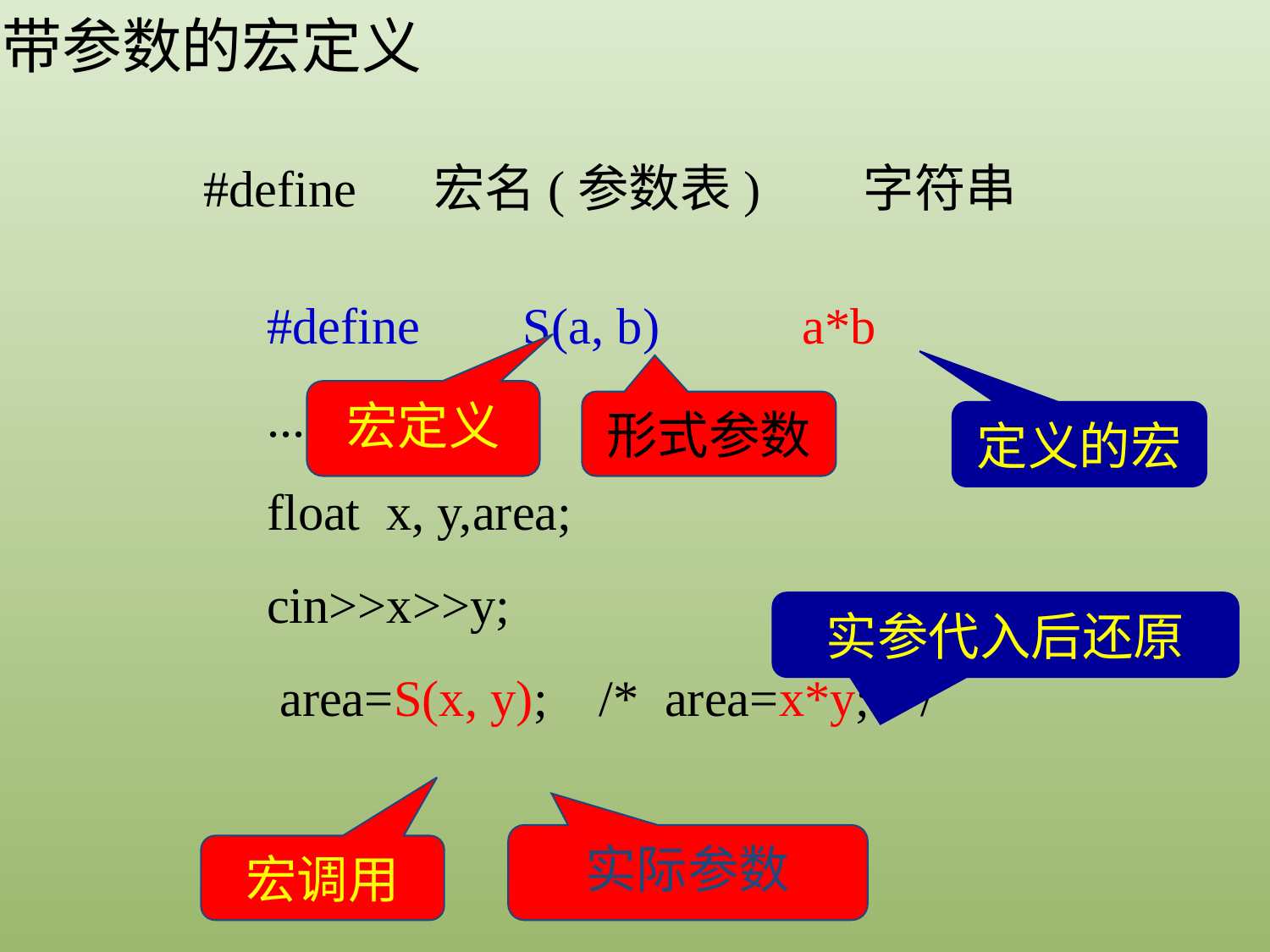

带参数的宏定义
#define     宏名(参数表)       字符串
#define        S(a, b)           a*b
....
float  x, y,area;
cin>>x>>y;
 area=S(x, y);    /*  area=x*y;  */
宏定义
形式参数
定义的宏
实参代入后还原
实际参数
宏调用
263